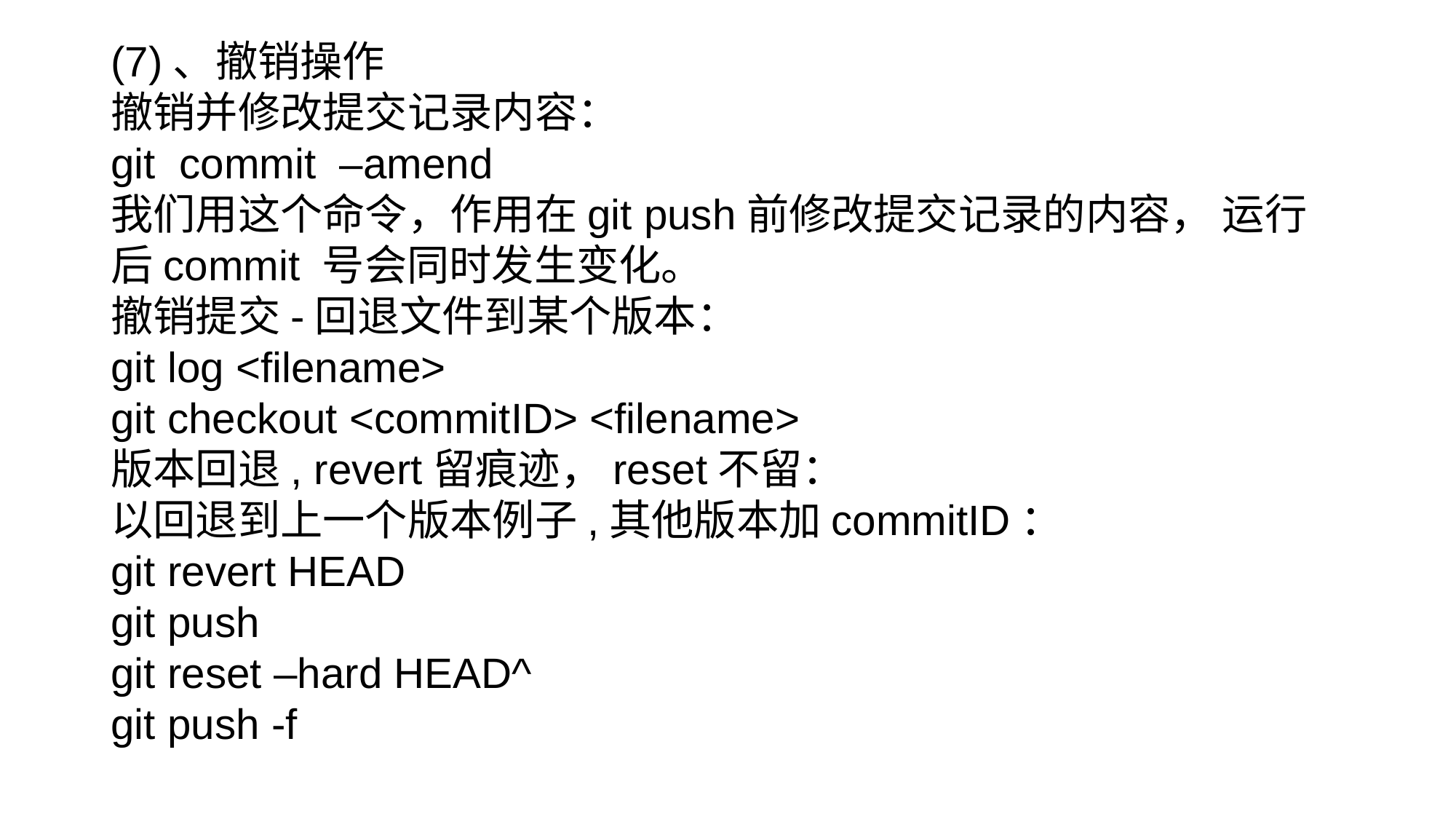

(7)、撤销操作
撤销并修改提交记录内容：
git  commit  –amend
我们用这个命令，作用在git push前修改提交记录的内容， 运行后commit 号会同时发生变化。
撤销提交-回退文件到某个版本：
git log <filename>
git checkout <commitID> <filename>
版本回退, revert留痕迹，reset不留：
以回退到上一个版本例子,其他版本加commitID：
git revert HEAD
git push
git reset –hard HEAD^
git push -f